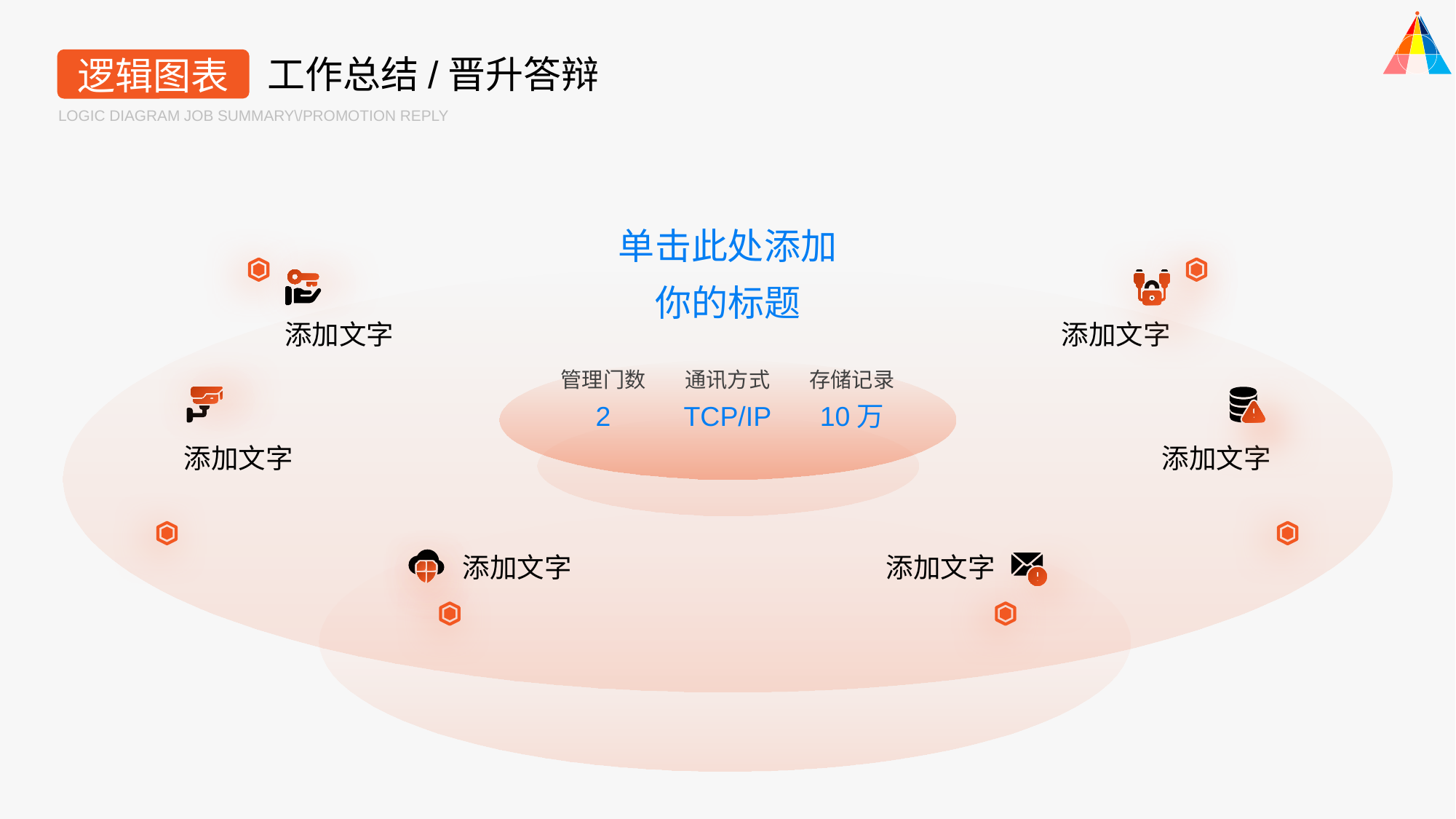

工作总结/晋升答辩

逻辑图表
LOGIC DIAGRAM JOB SUMMARY\/PROMOTION REPLY

单击此处添加
你的标题

添加文字
添加文字

管理门数
通讯方式
存储记录

2
TCP/IP
10万

添加文字
添加文字

添加文字
添加文字